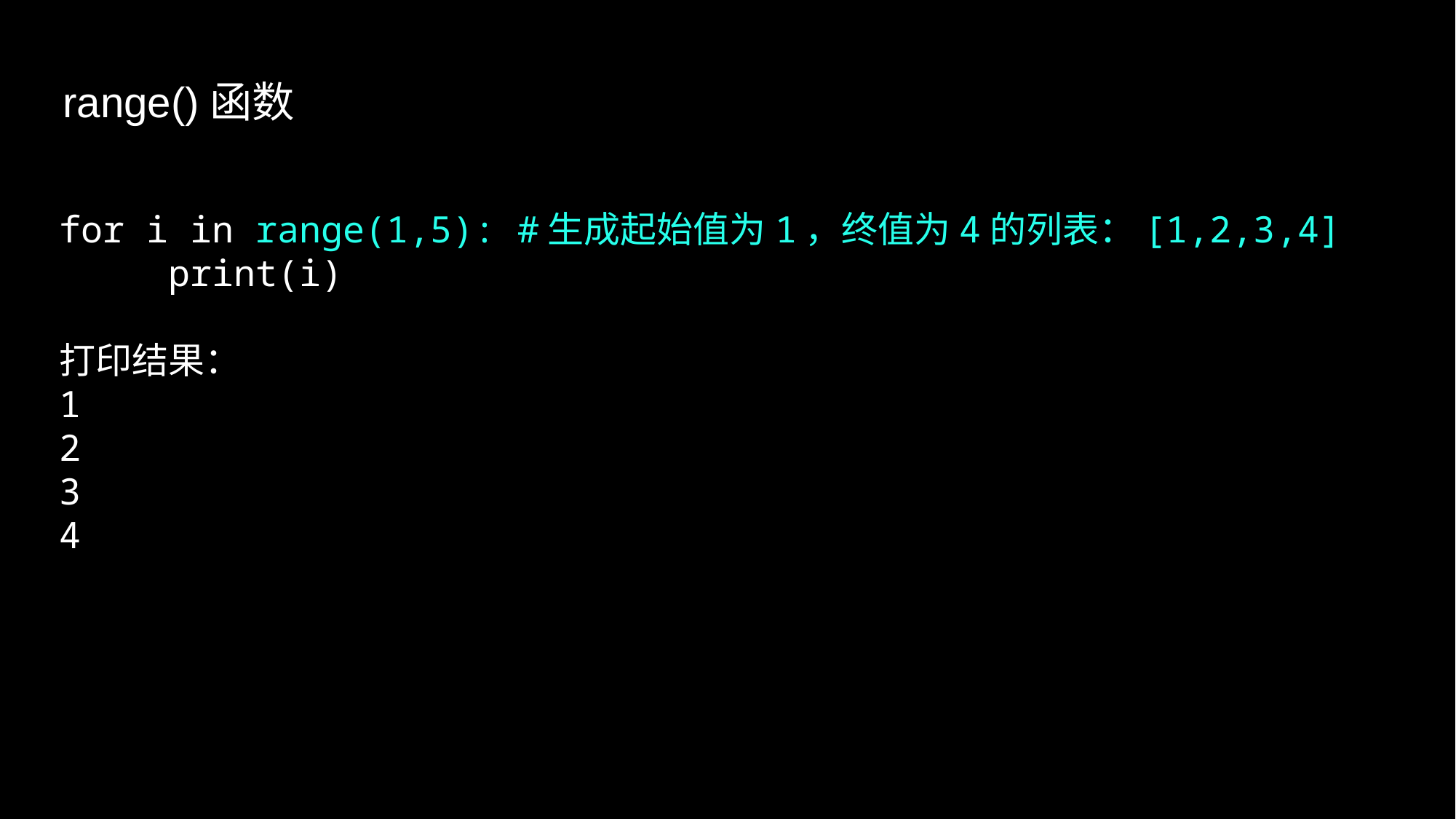

range()函数
for i in range(1,5): #生成起始值为1，终值为4的列表：[1,2,3,4]
	print(i)

打印结果：
1
2
3
4